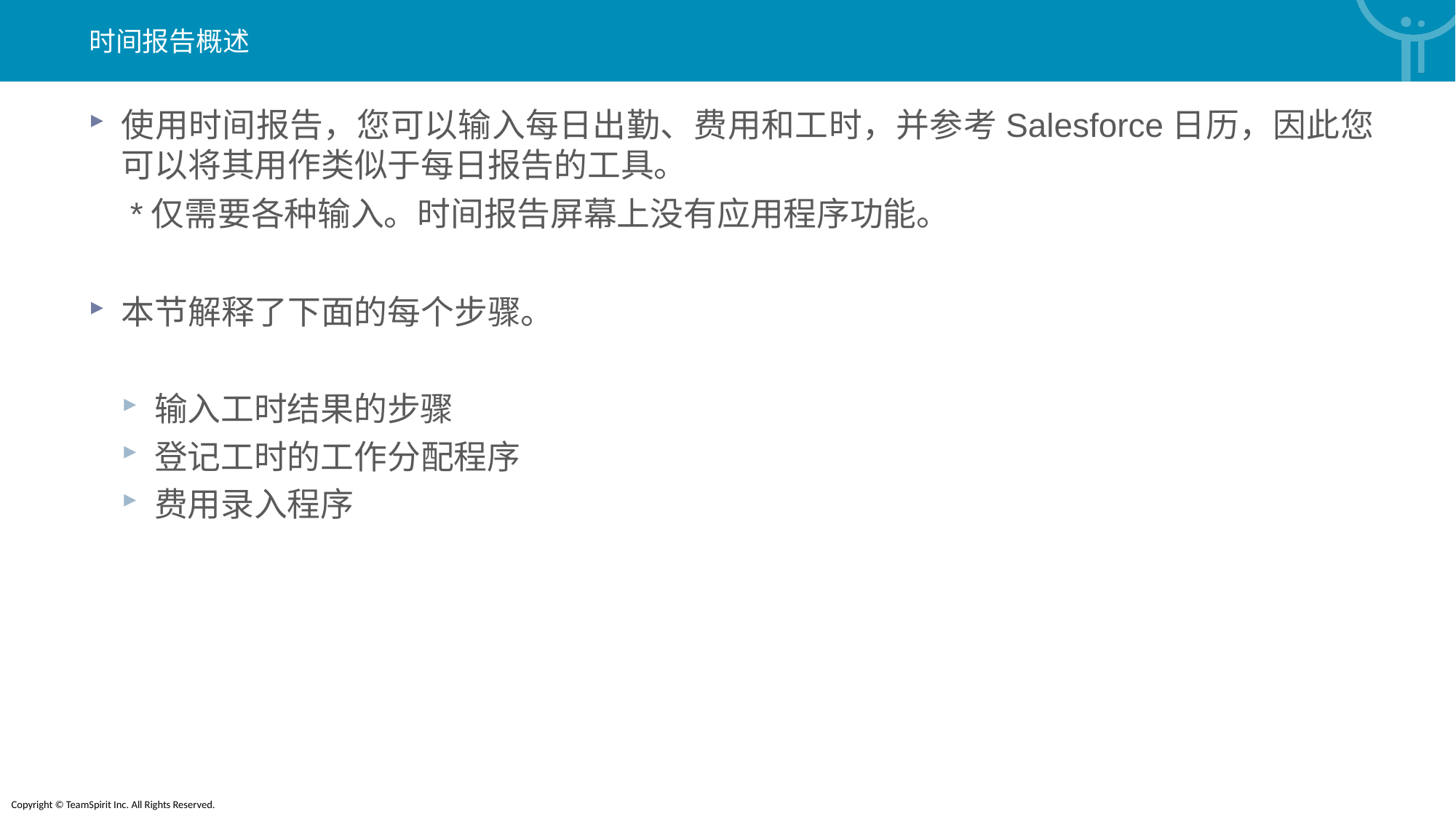

时间报告概述
使用时间报告，您可以输入每日出勤、费用和工时，并参考Salesforce日历，因此您可以将其用作类似于每日报告的工具。
　*仅需要各种输入。时间报告屏幕上没有应用程序功能。

本节解释了下面的每个步骤。

输入工时结果的步骤
登记工时的工作分配程序
费用录入程序

24